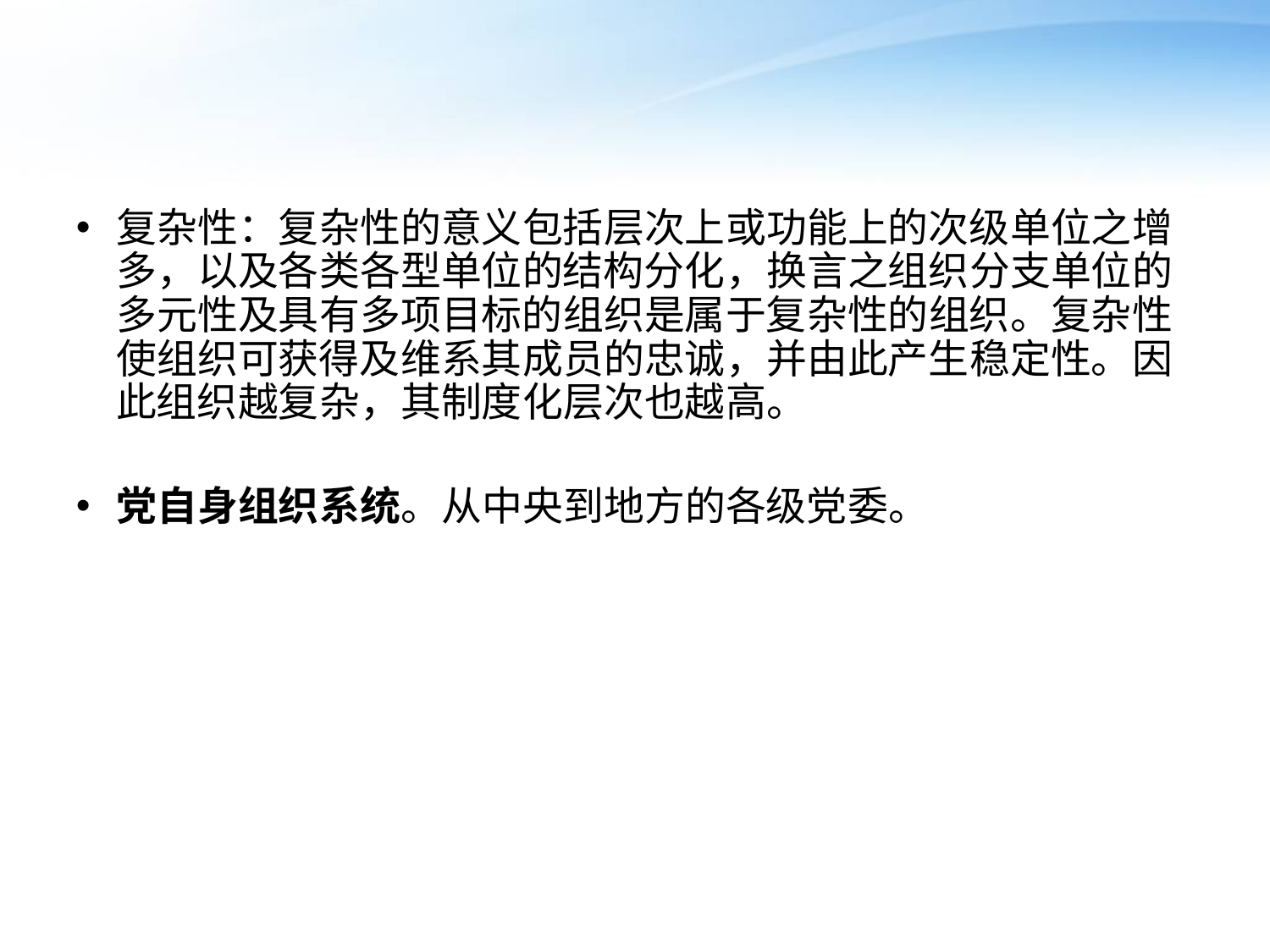

#
复杂性：复杂性的意义包括层次上或功能上的次级单位之增多，以及各类各型单位的结构分化，换言之组织分支单位的多元性及具有多项目标的组织是属于复杂性的组织。复杂性使组织可获得及维系其成员的忠诚，并由此产生稳定性。因此组织越复杂，其制度化层次也越高。

党自身组织系统。从中央到地方的各级党委。